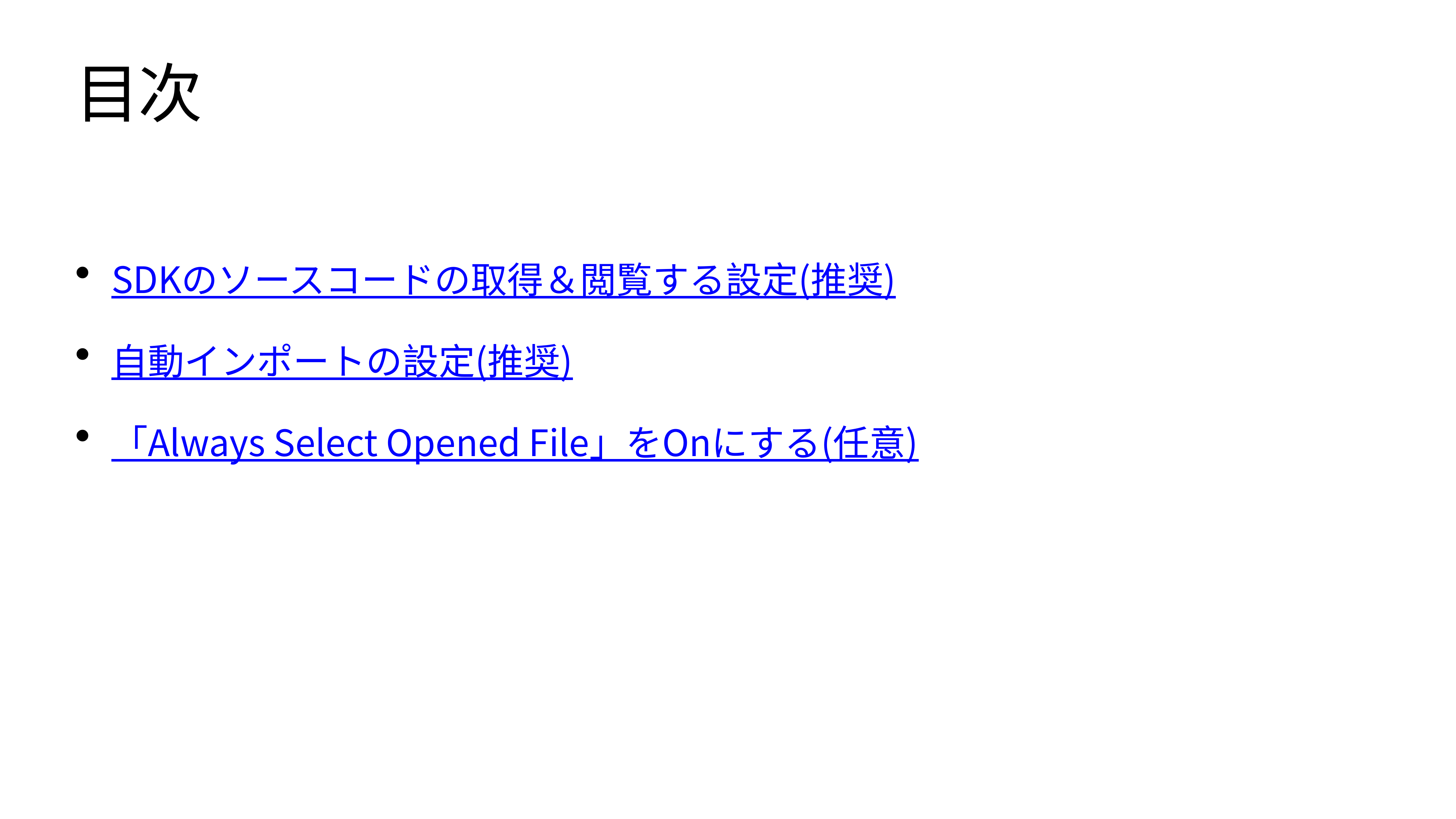

# 目次
SDKのソースコードの取得＆閲覧する設定(推奨)
自動インポートの設定(推奨)
「Always Select Opened File」をOnにする(任意)
2